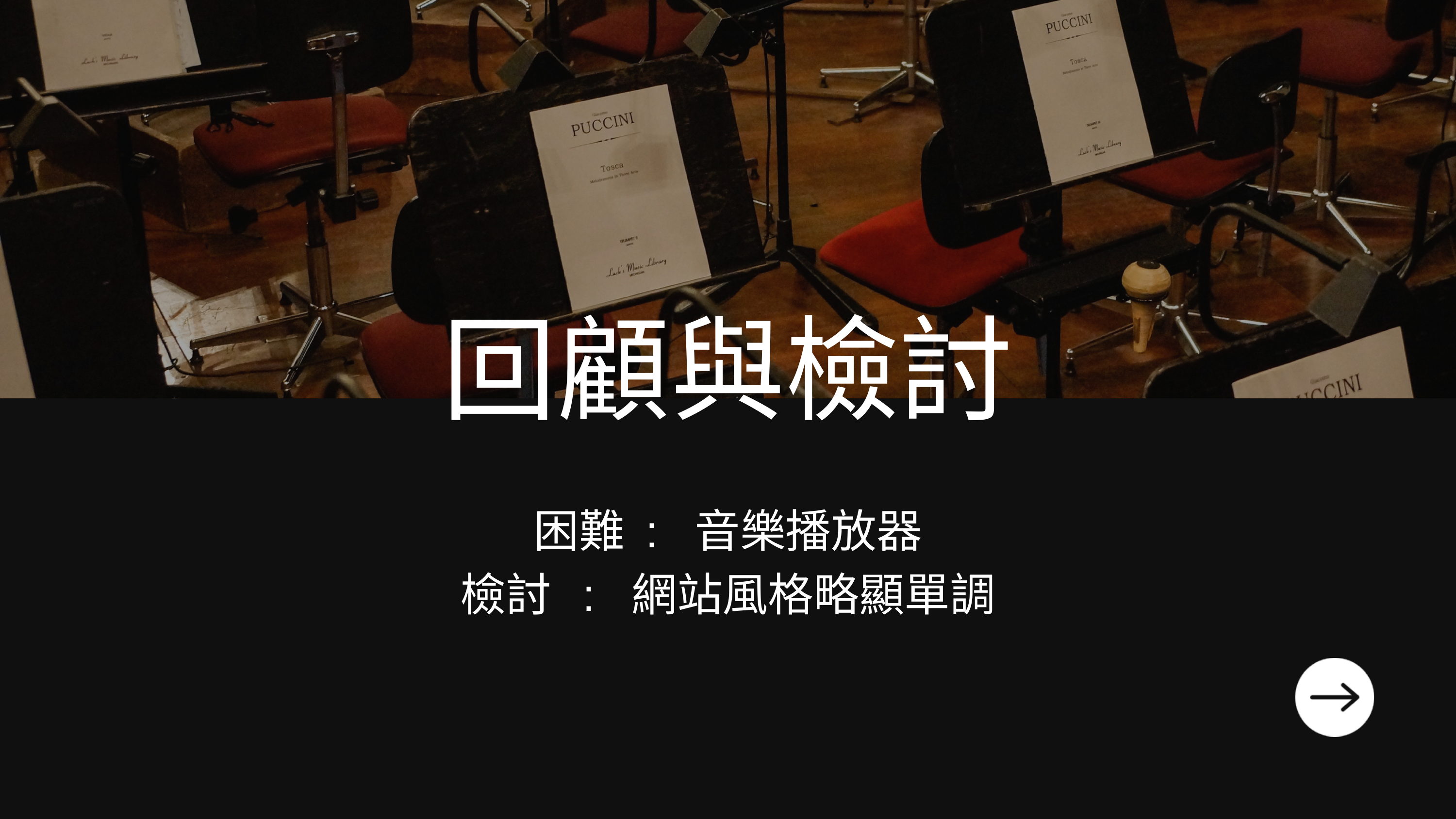

回顧與檢討
困難 :  音樂播放器
檢討  :  網站風格略顯單調